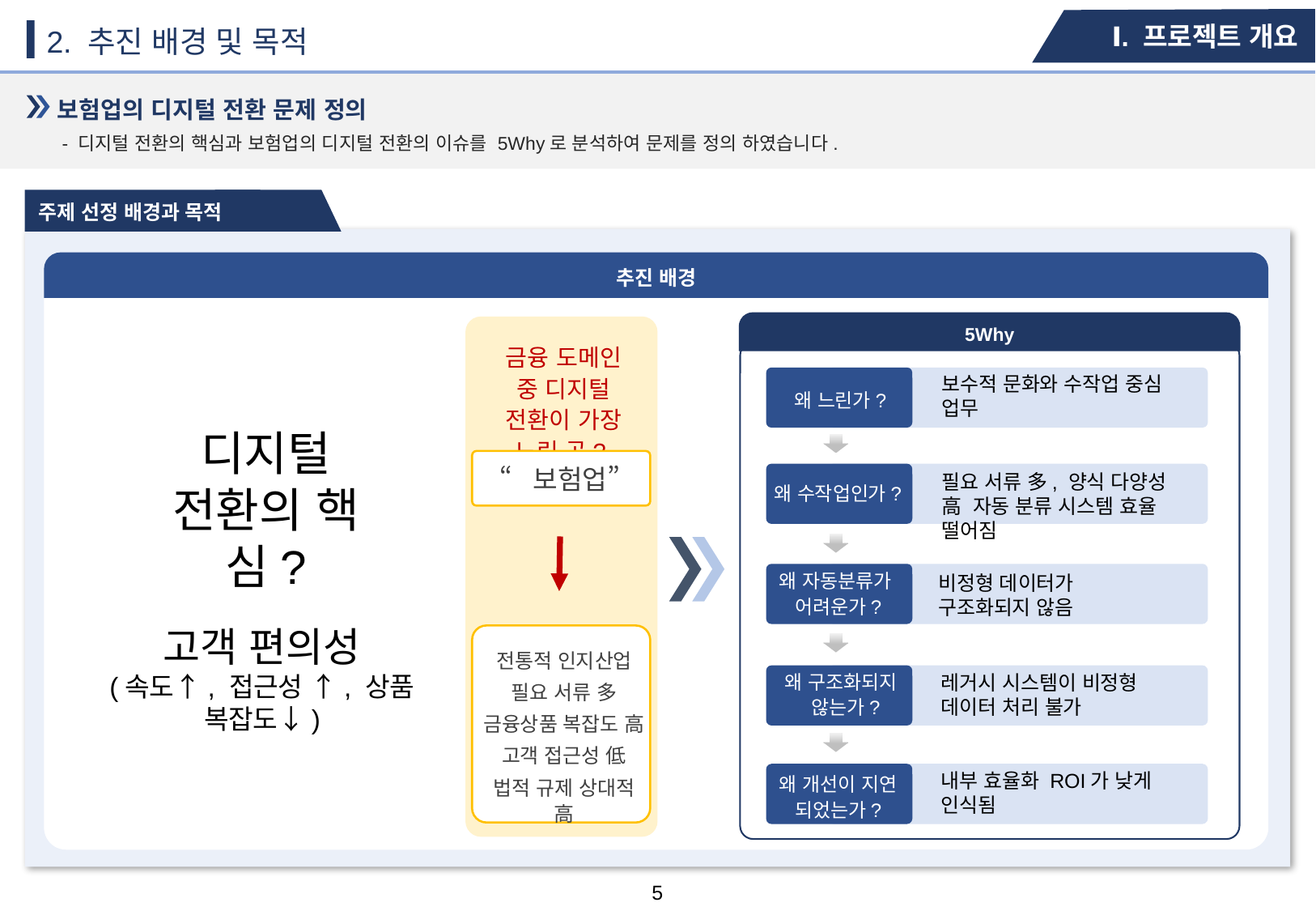

Ⅰ. 프로젝트 개요
2. 추진 배경 및 목적

보험업의 디지털 전환 문제 정의

- 디지털 전환의 핵심과 보험업의 디지털 전환의 이슈를 5Why로 분석하여 문제를 정의 하였습니다.

주제 선정 배경과 목적

추진 배경

5Why

금융 도메인 중 디지털 전환이 가장 느린 곳?

보수적 문화와 수작업 중심 업무

왜 느린가?
디지털 전환의 핵심?

“보험업”
필요 서류 多, 양식 다양성 高  자동 분류 시스템 효율 떨어짐

왜 수작업인가?

왜 자동분류가
어려운가?

비정형 데이터가 구조화되지 않음
고객 편의성
(속도↑, 접근성 ↑, 상품 복잡도↓)

전통적 인지산업
필요 서류 多
금융상품 복잡도 高
고객 접근성 低
법적 규제 상대적 高

왜 구조화되지
 않는가?
레거시 시스템이 비정형 데이터 처리 불가

내부 효율화 ROI가 낮게 인식됨

왜 개선이 지연 되었는가?
5